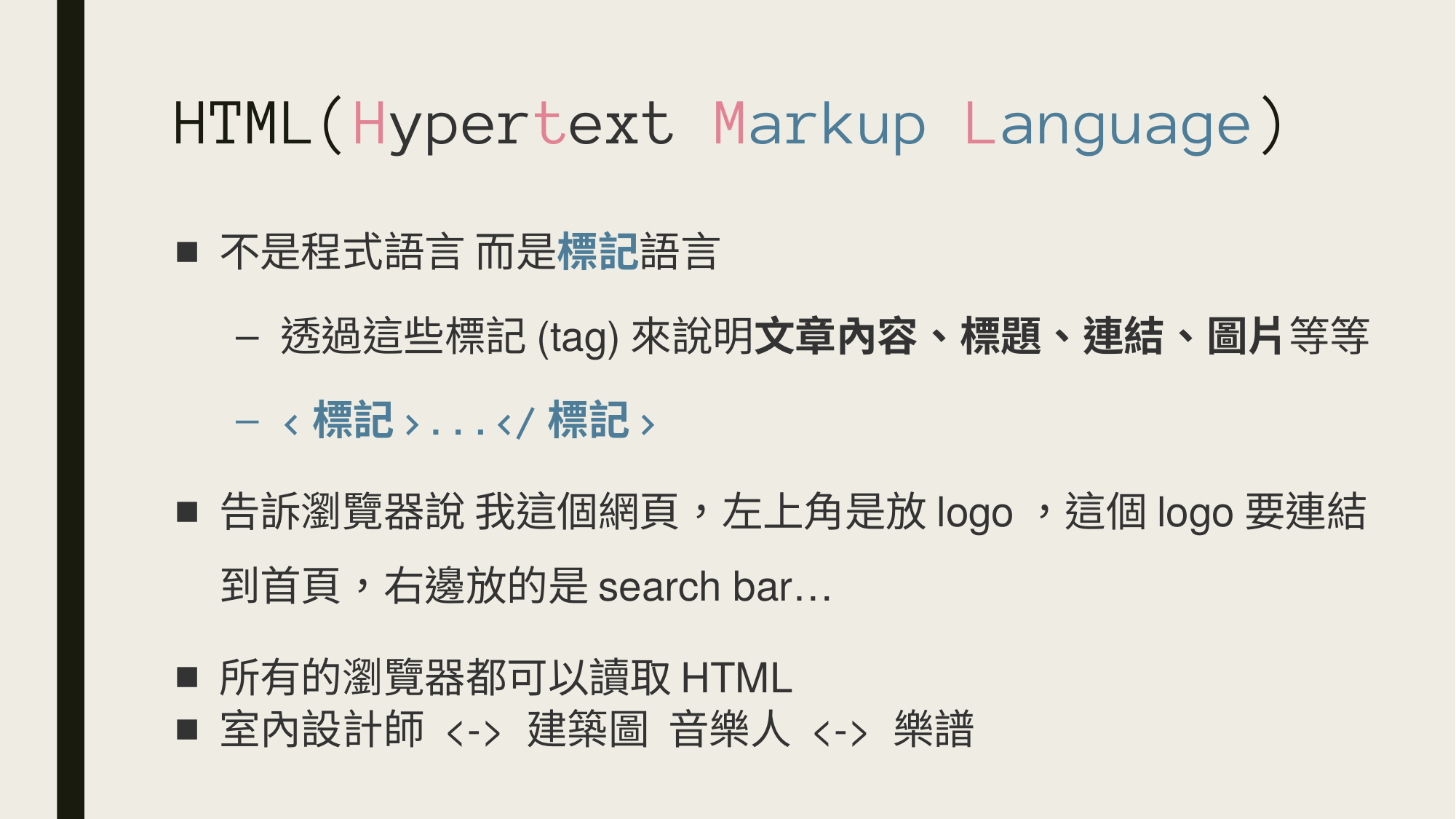

# HTML(Hypertext Markup Language)
不是程式語言 而是標記語言
透過這些標記(tag)來說明文章內容、標題、連結、圖片等等
<標記>...</標記>
告訴瀏覽器說 我這個網頁，左上角是放logo，這個logo要連結到首頁，右邊放的是search bar…
所有的瀏覽器都可以讀取HTML
室內設計師 <-> 建築圖  音樂人 <-> 樂譜